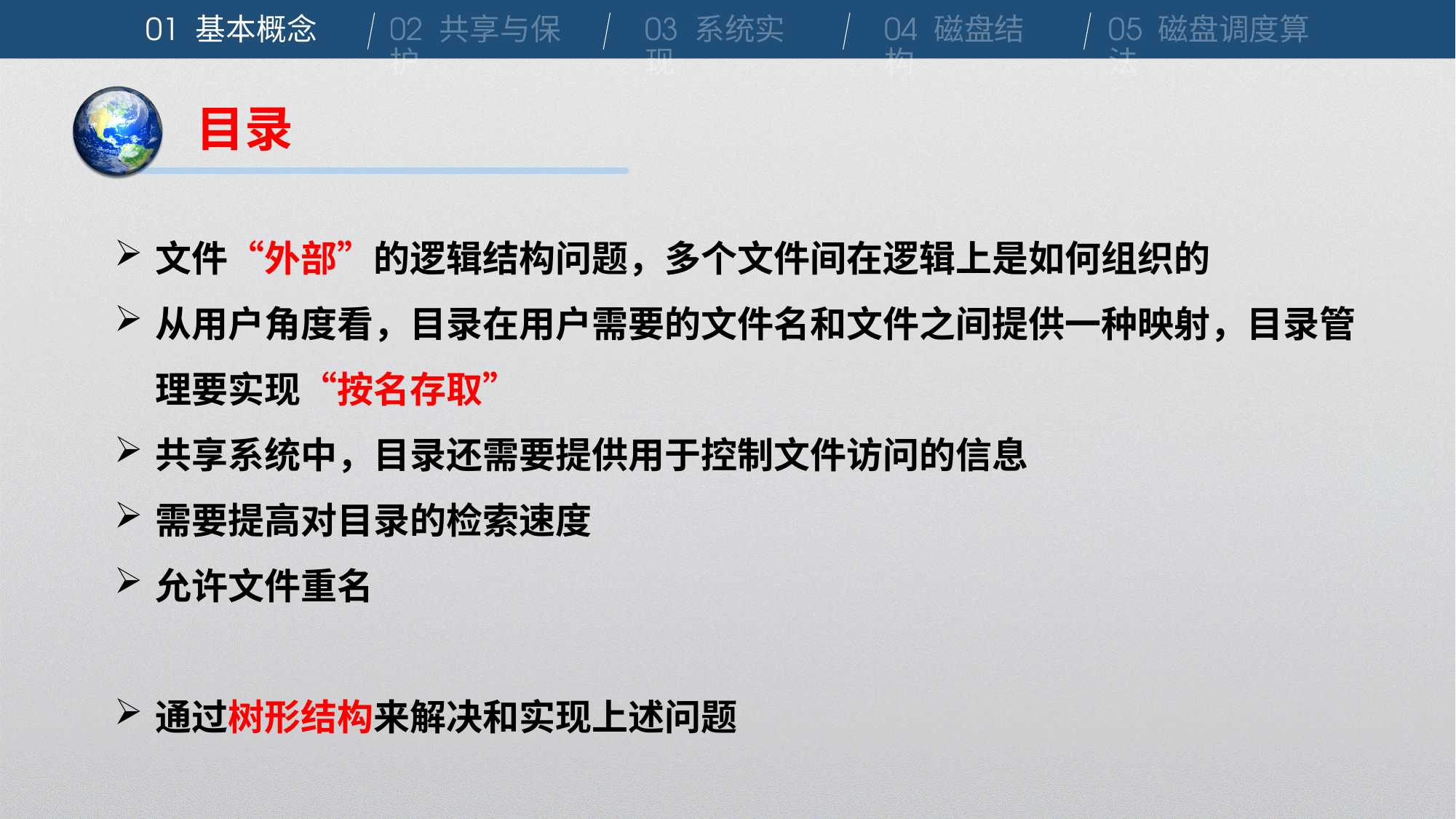

01 基本概念
02 共享与保护
03 系统实现
04 磁盘结构
05 磁盘调度算法
目录
文件“外部”的逻辑结构问题，多个文件间在逻辑上是如何组织的
从用户角度看，目录在用户需要的文件名和文件之间提供一种映射，目录管理要实现“按名存取”
共享系统中，目录还需要提供用于控制文件访问的信息
需要提高对目录的检索速度
允许文件重名

通过树形结构来解决和实现上述问题